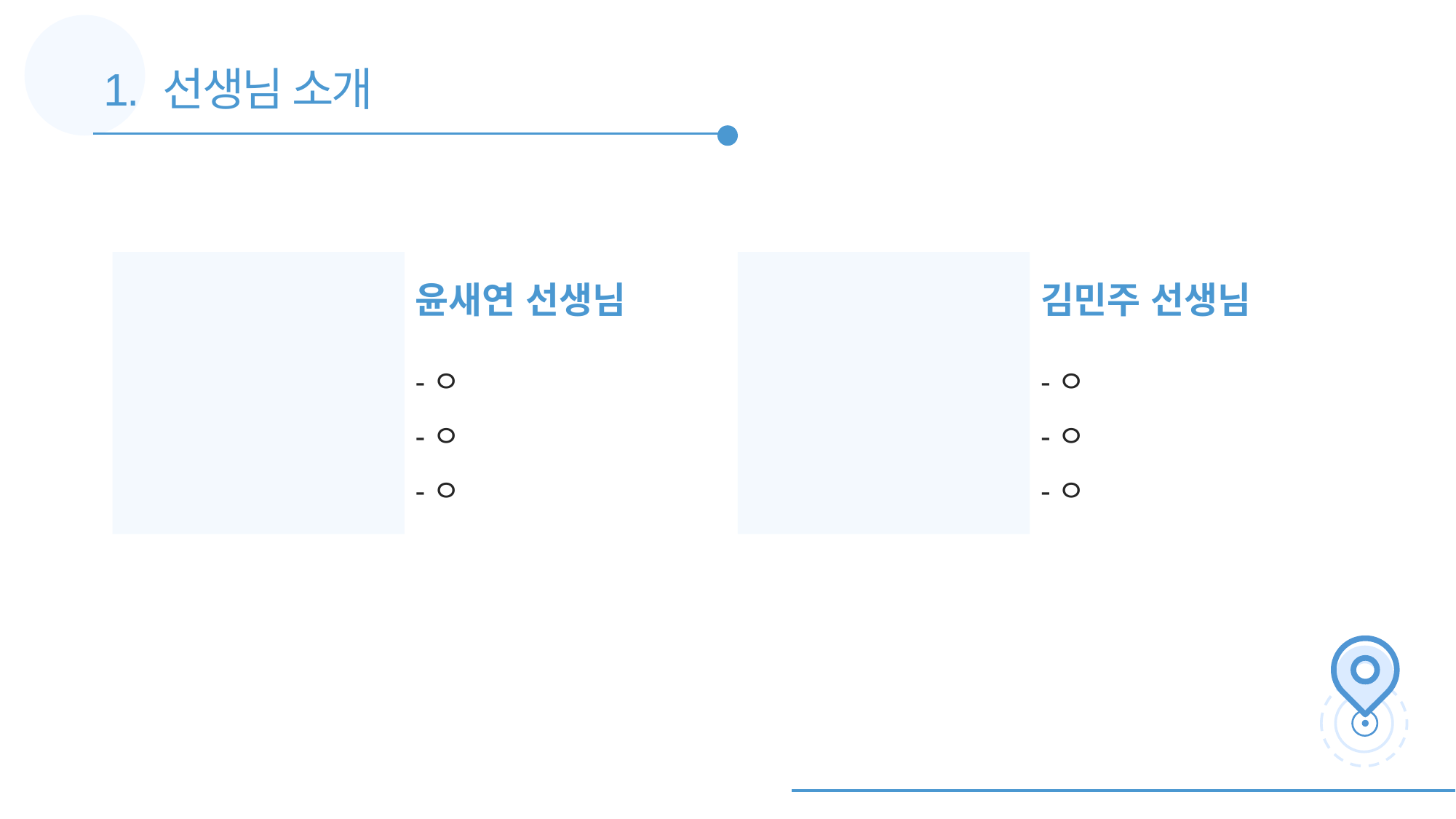

1. 선생님 소개

윤새연 선생님
김민주 선생님

-ㅇ
-ㅇ
-ㅇ
-ㅇ
-ㅇ
-ㅇ